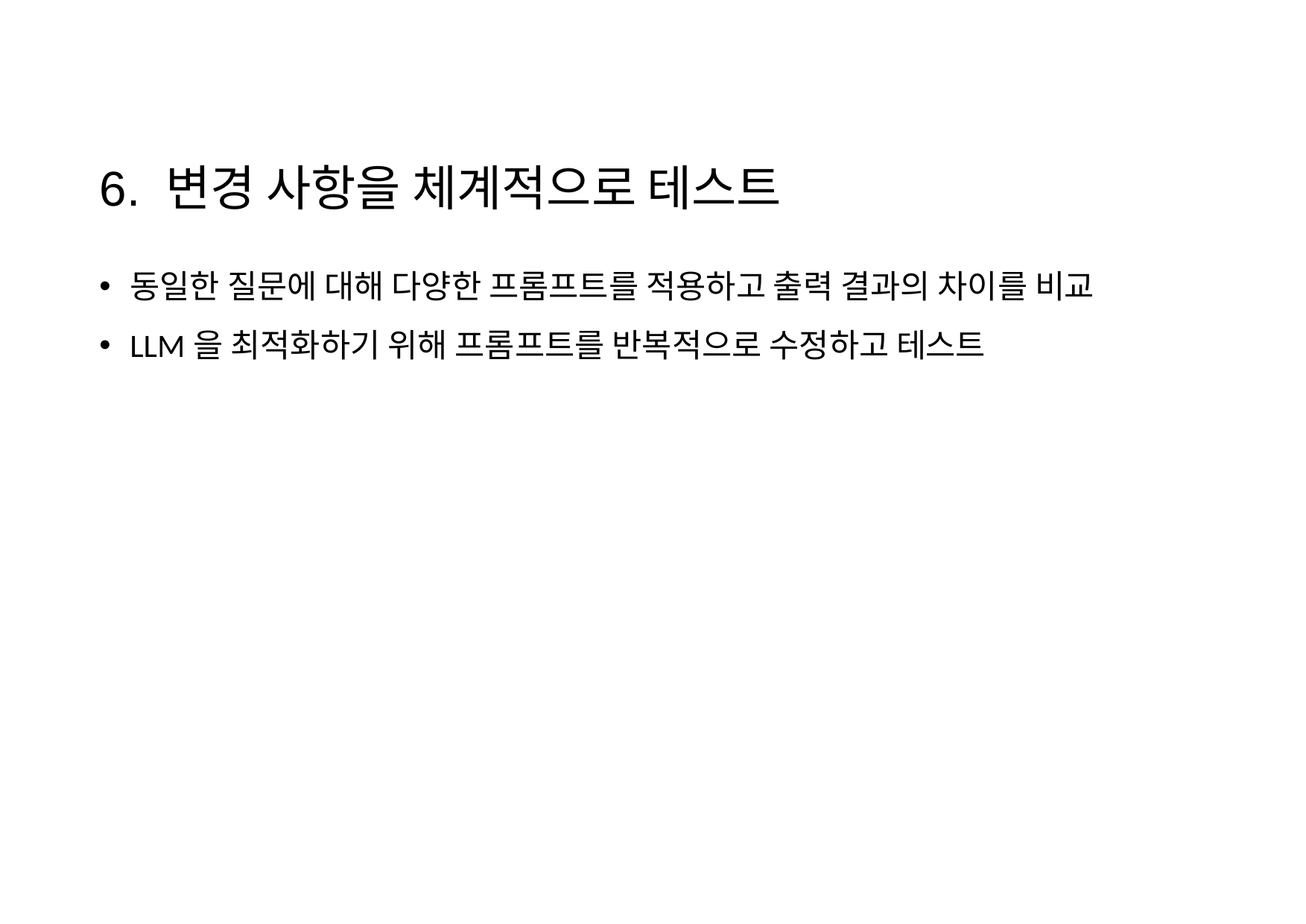

# 6. 변경 사항을 체계적으로 테스트
동일한 질문에 대해 다양한 프롬프트를 적용하고 출력 결과의 차이를 비교
LLM을 최적화하기 위해 프롬프트를 반복적으로 수정하고 테스트